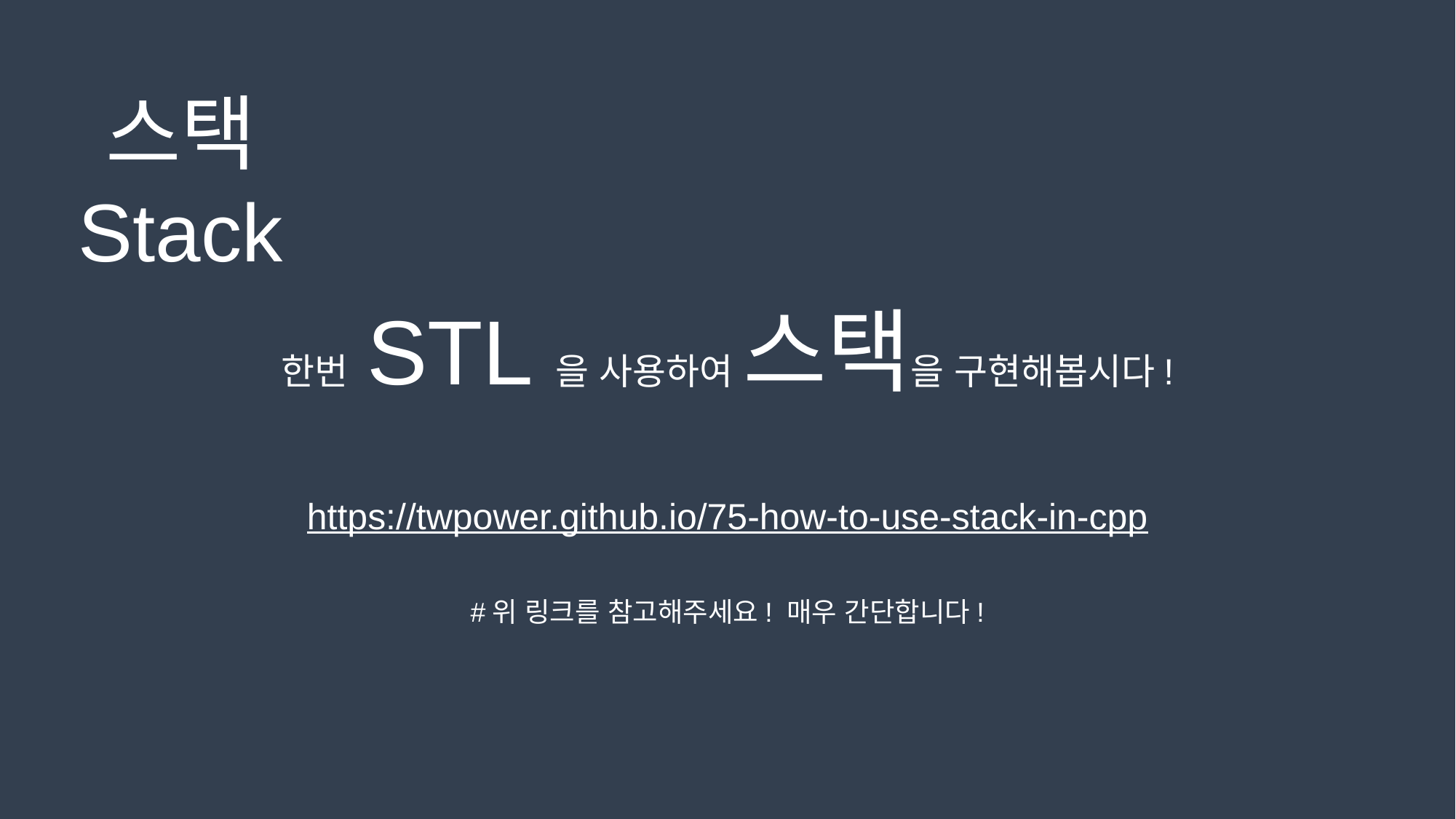

스택
Stack
한번 STL을 사용하여 스택을 구현해봅시다!
https://twpower.github.io/75-how-to-use-stack-in-cpp
#위 링크를 참고해주세요! 매우 간단합니다!